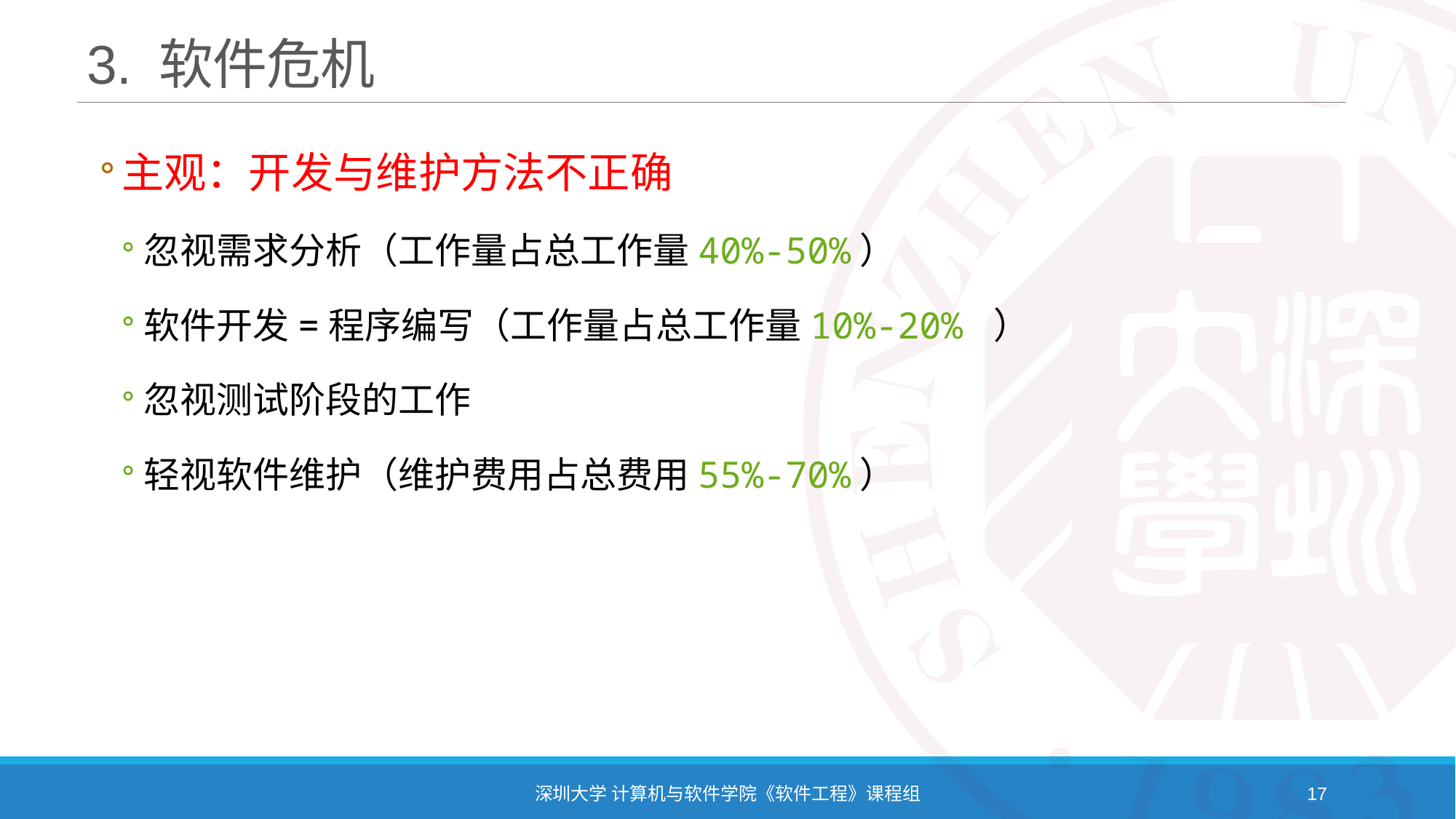

# 3. 软件危机
主观：开发与维护方法不正确
忽视需求分析（工作量占总工作量40%-50%）
软件开发=程序编写（工作量占总工作量10%-20% ）
忽视测试阶段的工作
轻视软件维护（维护费用占总费用55%-70%）
深圳大学 计算机与软件学院《软件工程》课程组
17